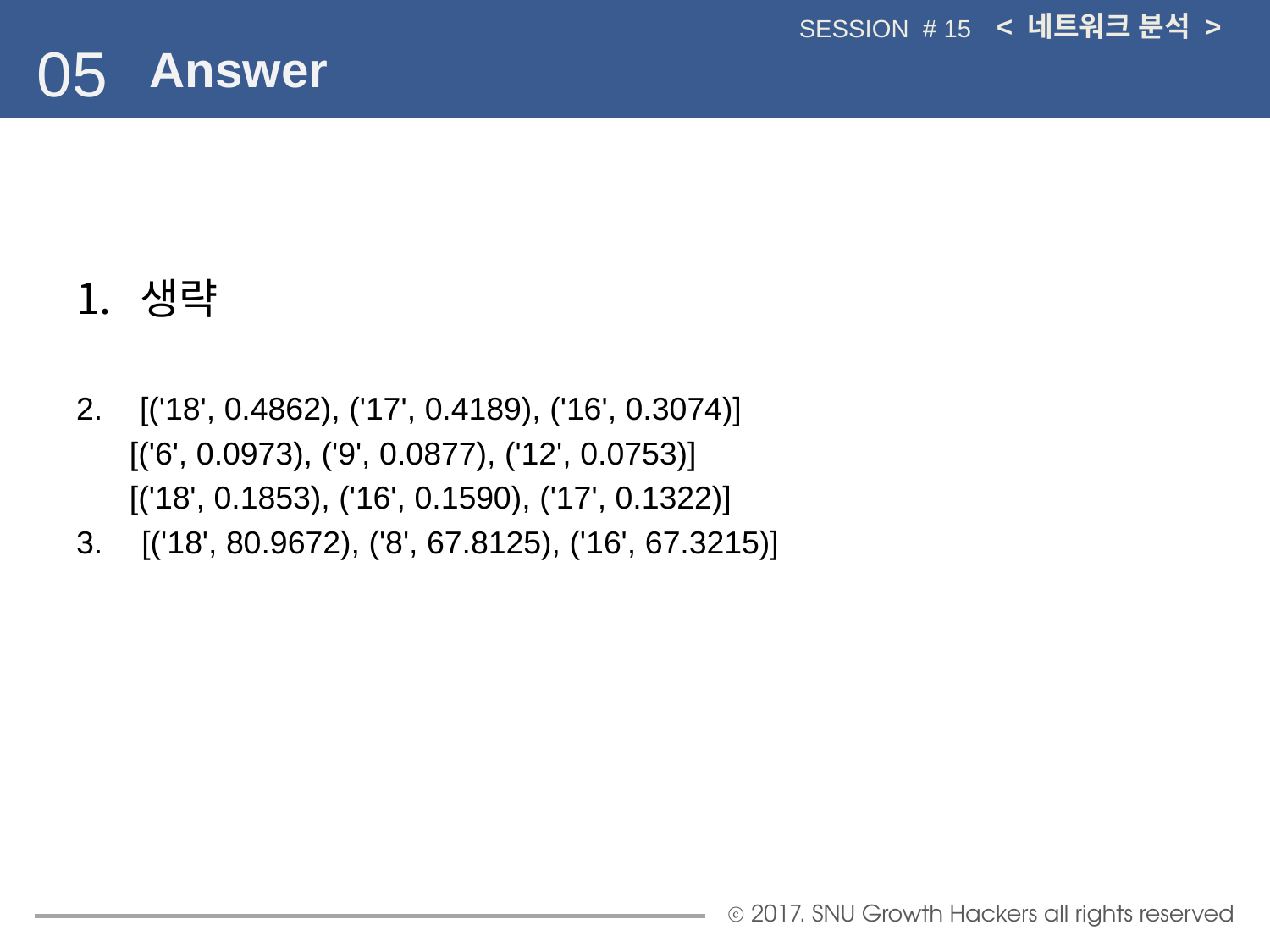

< 네트워크 분석 >
SESSION  # 15
05
Answer
생략

[('18', 0.4862), ('17', 0.4189), ('16', 0.3074)]
      [('6', 0.0973), ('9', 0.0877), ('12', 0.0753)]
      [('18', 0.1853), ('16', 0.1590), ('17', 0.1322)]
  [('18', 80.9672), ('8', 67.8125), ('16', 67.3215)]
ⓒ 2017. SNU Growth Hackers all rights reserved